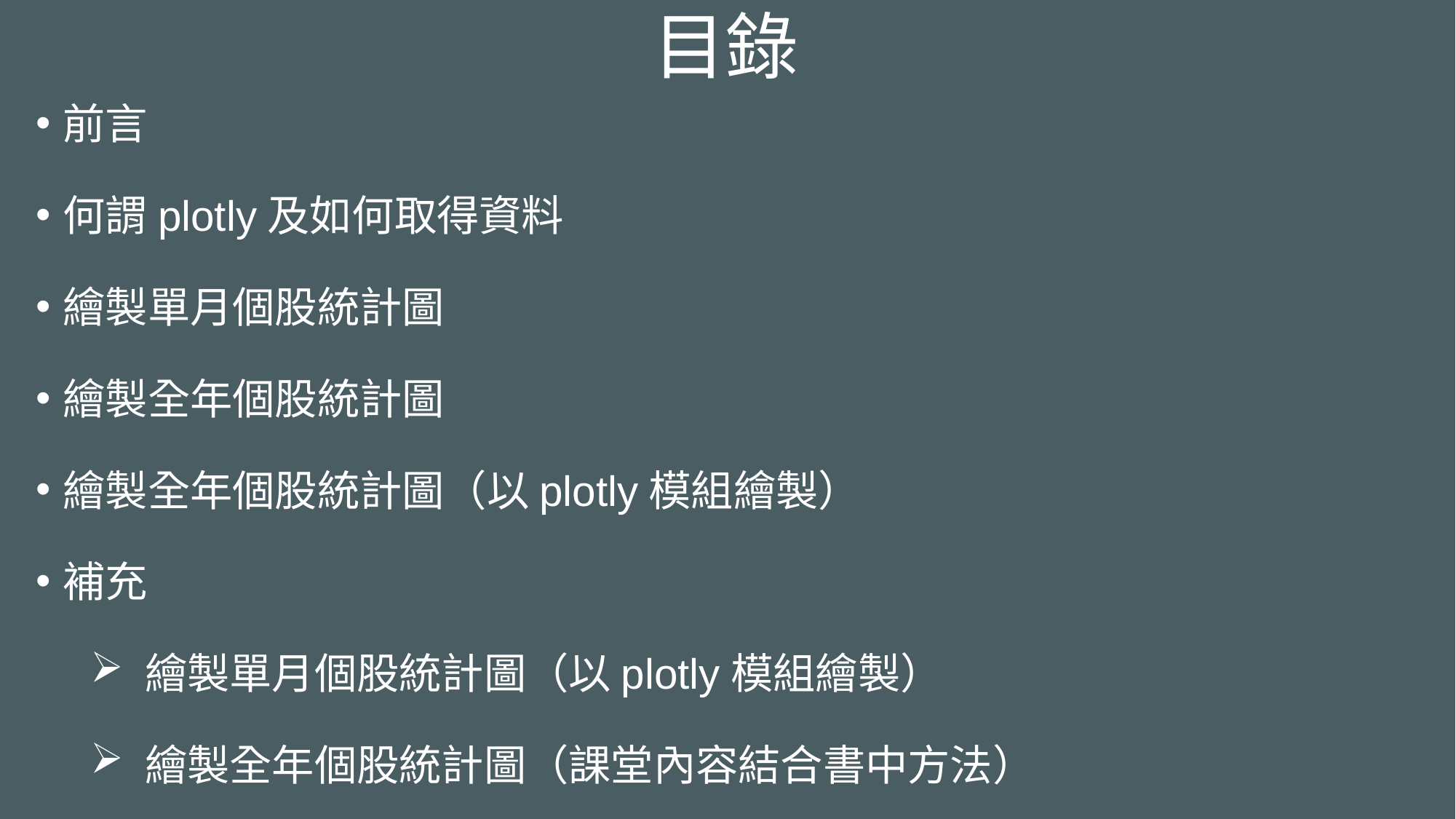

目錄
前言
何謂plotly及如何取得資料
繪製單月個股統計圖
繪製全年個股統計圖
繪製全年個股統計圖（以plotly模組繪製）
補充
繪製單月個股統計圖（以plotly模組繪製）
繪製全年個股統計圖（課堂內容結合書中方法）